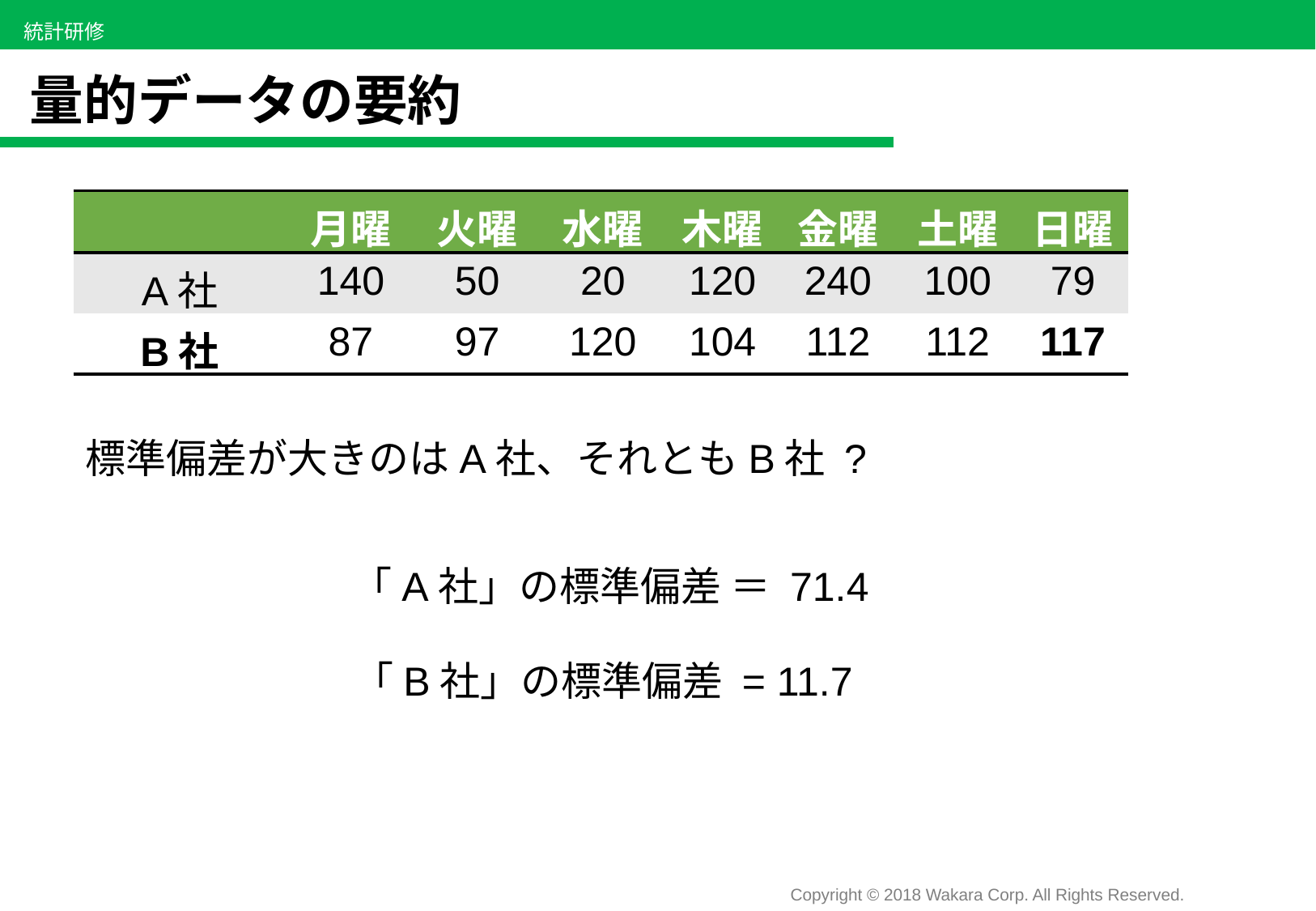

# 量的データの要約
|  | 月曜 | 火曜 | 水曜 | 木曜 | 金曜 | 土曜 | 日曜 |
| --- | --- | --- | --- | --- | --- | --- | --- |
| A社 | 140 | 50 | 20 | 120 | 240 | 100 | 79 |
| B社 | 87 | 97 | 120 | 104 | 112 | 112 | 117 |
標準偏差が大きのはA社、それともB社 ?
「A社」の標準偏差 ＝ 71.4
「B社」の標準偏差 = 11.7